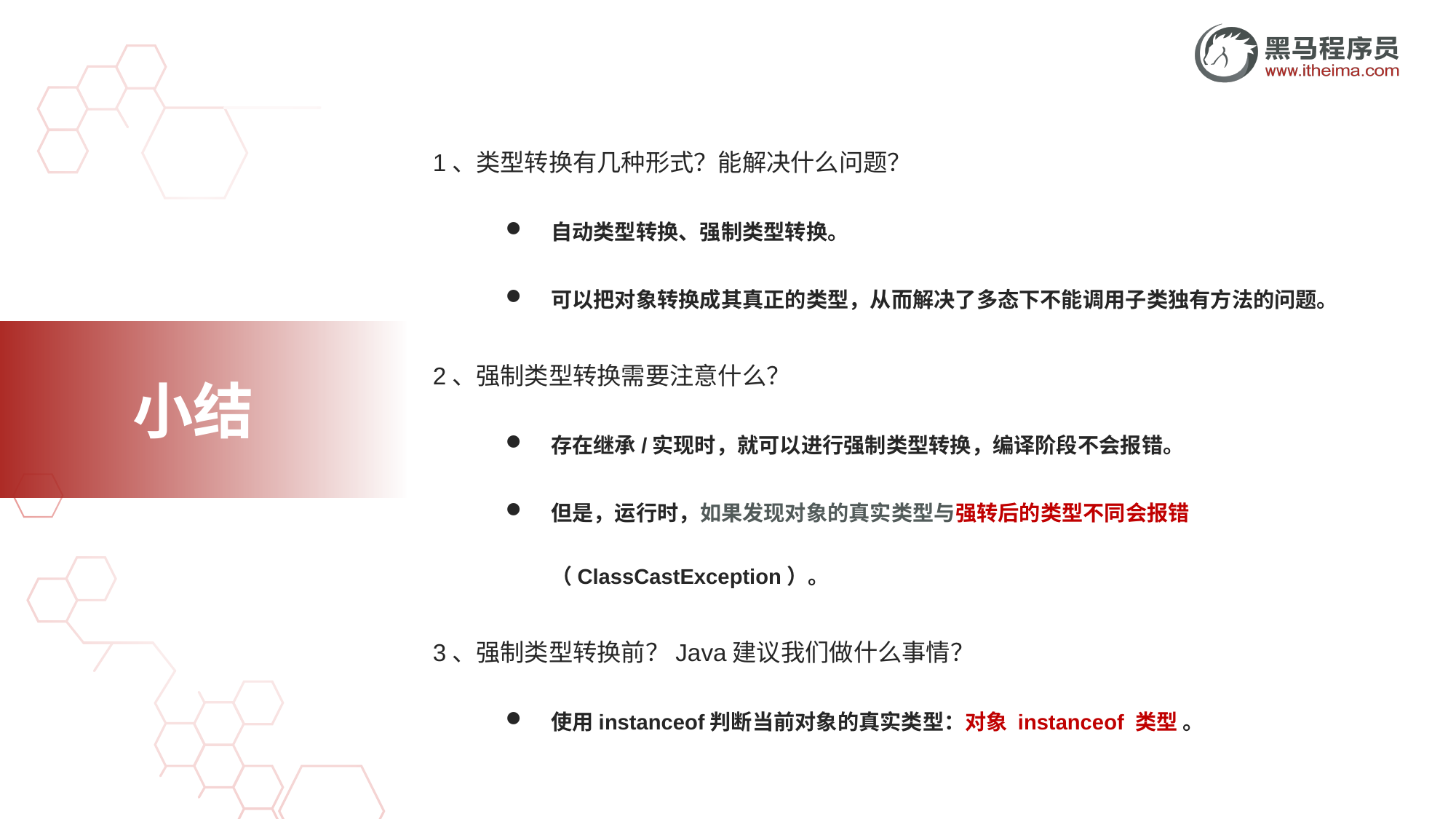

1、类型转换有几种形式？能解决什么问题？
自动类型转换、强制类型转换。
可以把对象转换成其真正的类型，从而解决了多态下不能调用子类独有方法的问题。
2、强制类型转换需要注意什么？
存在继承/实现时，就可以进行强制类型转换，编译阶段不会报错。
但是，运行时，如果发现对象的真实类型与强转后的类型不同会报错（ClassCastException）。
3、强制类型转换前？Java建议我们做什么事情？
使用instanceof判断当前对象的真实类型：对象 instanceof 类型 。